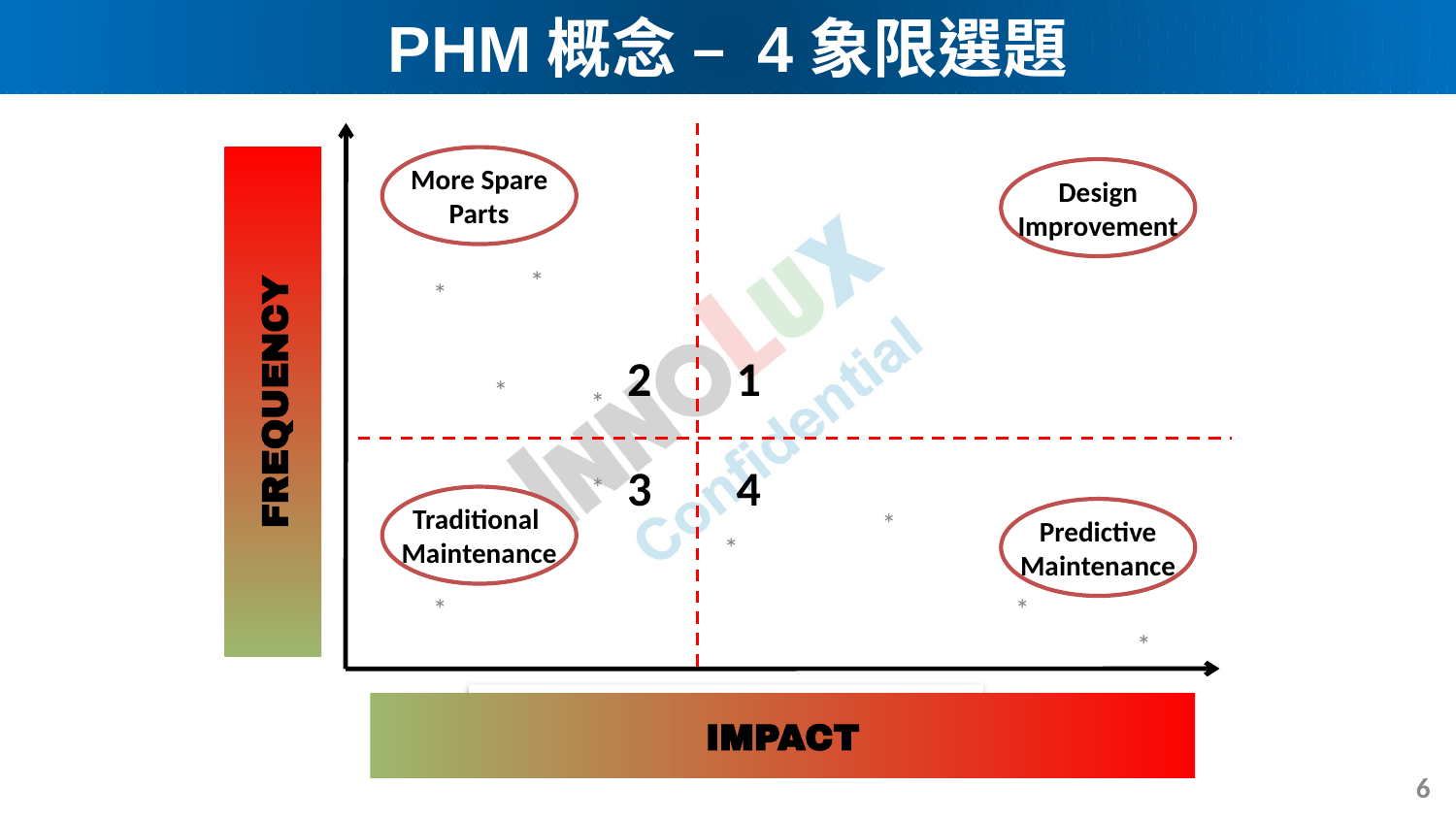

PHM概念 – 4象限選題
More Spare
Parts
Design
Improvement
*
*
2
1
FREQUENCY
*
*
3
4
*
Traditional
Maintenance
*
Predictive
Maintenance
*
*
*
*
IMPACT
6